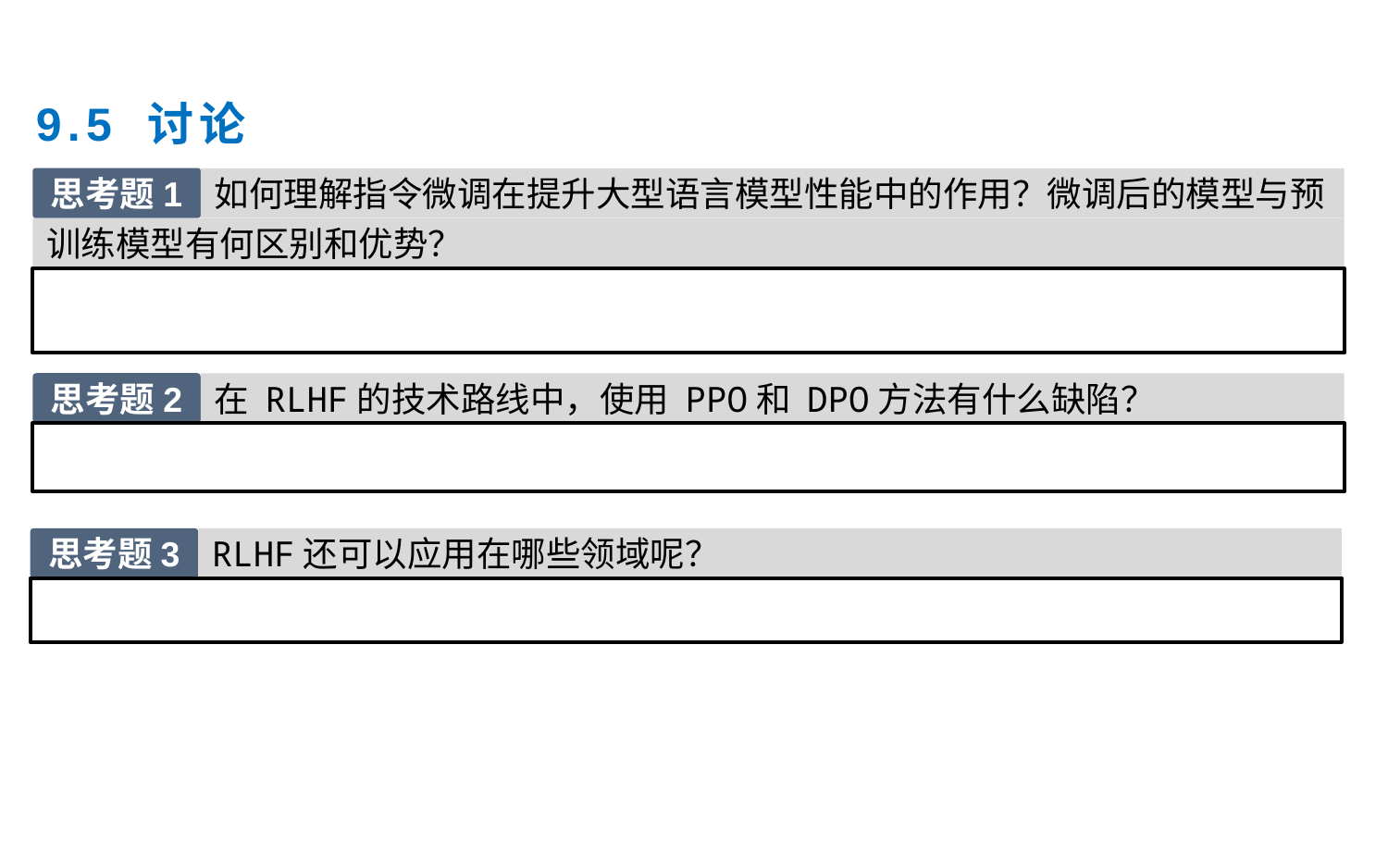

9.5 讨论
思考题1
如何理解指令微调在提升大型语言模型性能中的作用？微调后的模型与预
训练模型有何区别和优势？

思考题2
在 RLHF的技术路线中，使用 PPO和 DPO方法有什么缺陷？

思考题3
RLHF还可以应用在哪些领域呢？